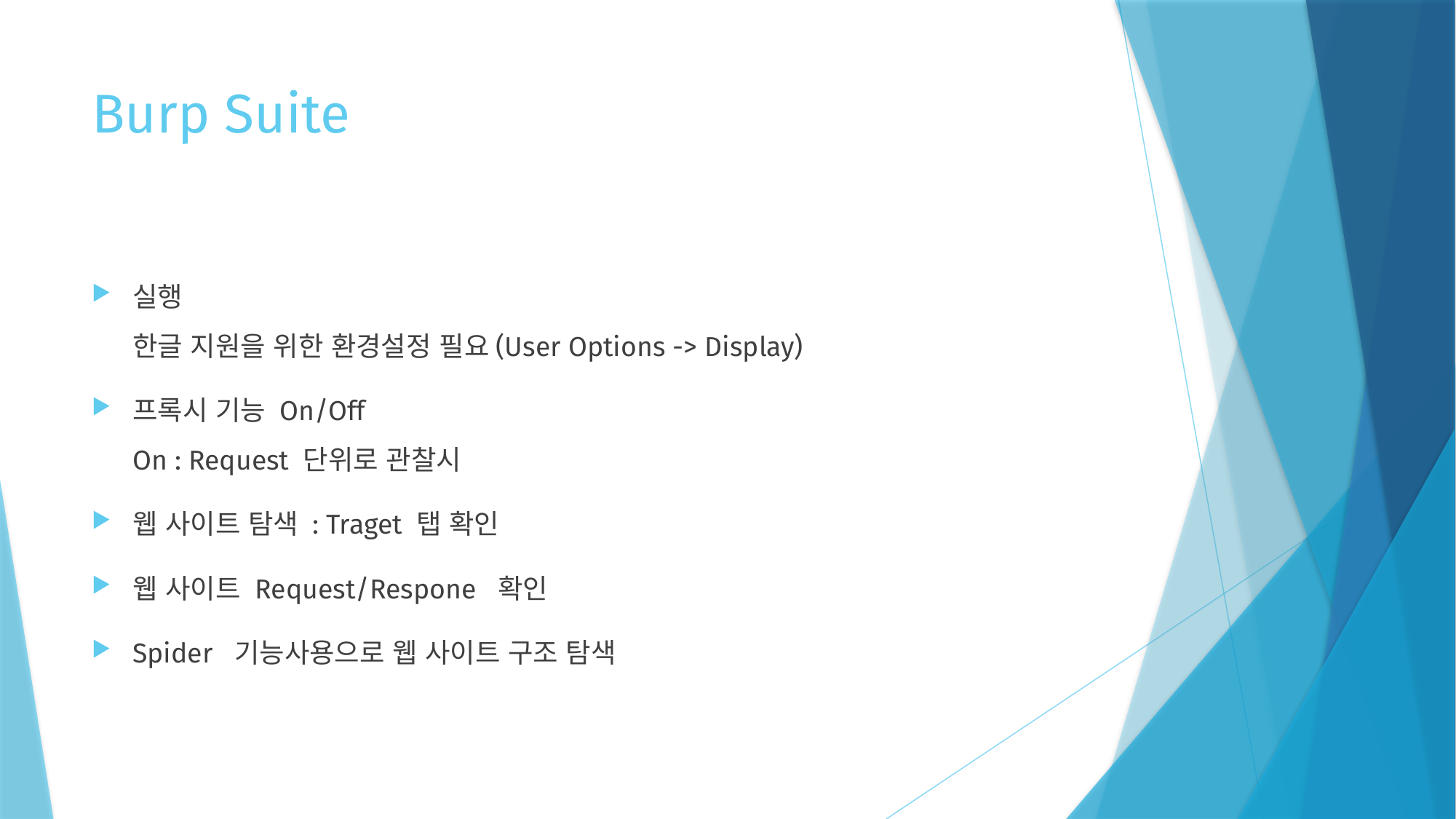

# Burp Suite
실행
한글 지원을 위한 환경설정 필요(User Options -> Display)
프록시 기능 On/Off
On : Request 단위로 관찰시
웹 사이트 탐색 : Traget 탭 확인
웹 사이트 Request/Respone  확인
Spider  기능사용으로 웹 사이트 구조 탐색